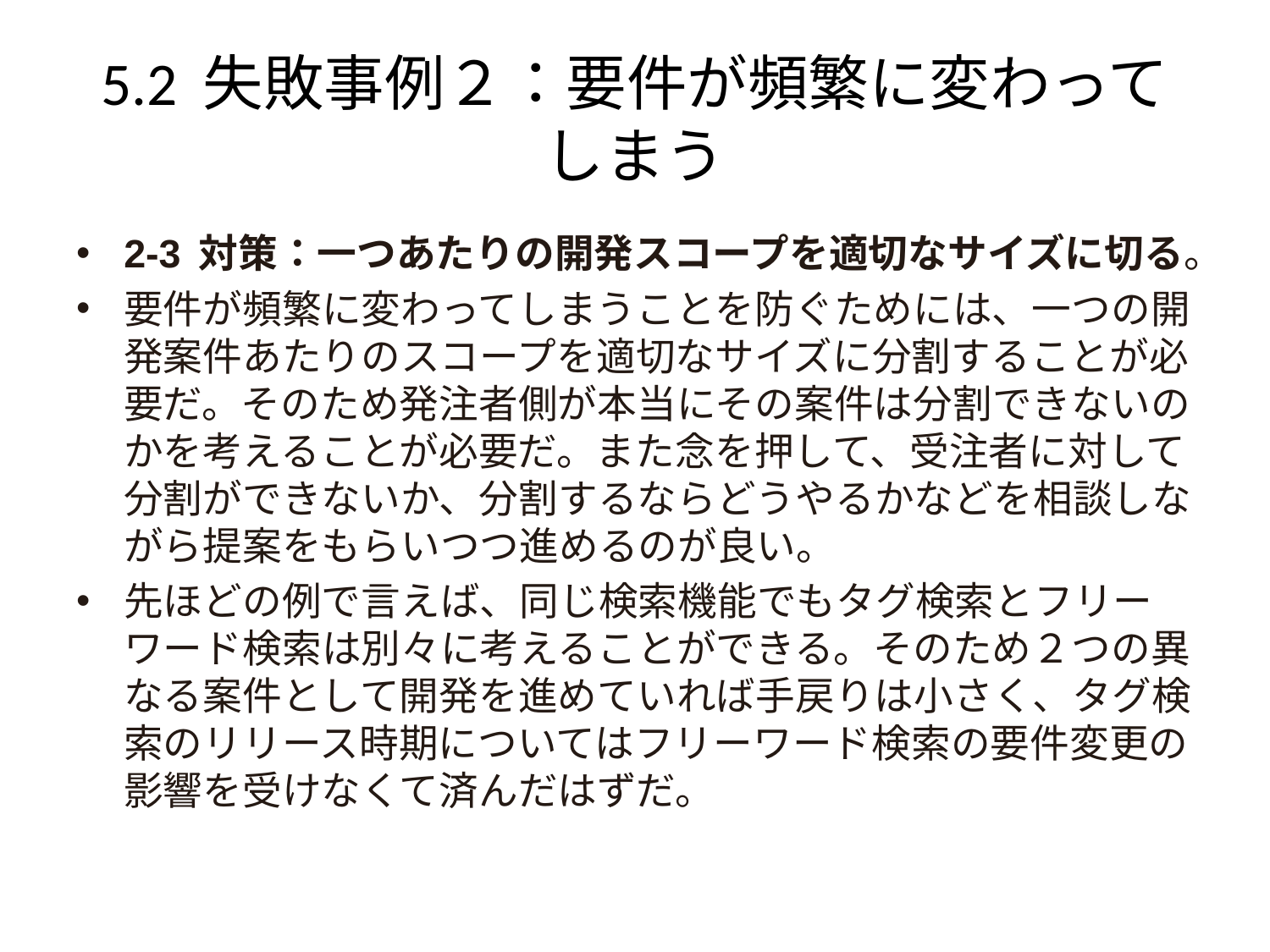

# 5.2 失敗事例２：要件が頻繁に変わってしまう
2-3 対策：一つあたりの開発スコープを適切なサイズに切る。
要件が頻繁に変わってしまうことを防ぐためには、一つの開発案件あたりのスコープを適切なサイズに分割することが必要だ。そのため発注者側が本当にその案件は分割できないのかを考えることが必要だ。また念を押して、受注者に対して分割ができないか、分割するならどうやるかなどを相談しながら提案をもらいつつ進めるのが良い。
先ほどの例で言えば、同じ検索機能でもタグ検索とフリーワード検索は別々に考えることができる。そのため２つの異なる案件として開発を進めていれば手戻りは小さく、タグ検索のリリース時期についてはフリーワード検索の要件変更の影響を受けなくて済んだはずだ。